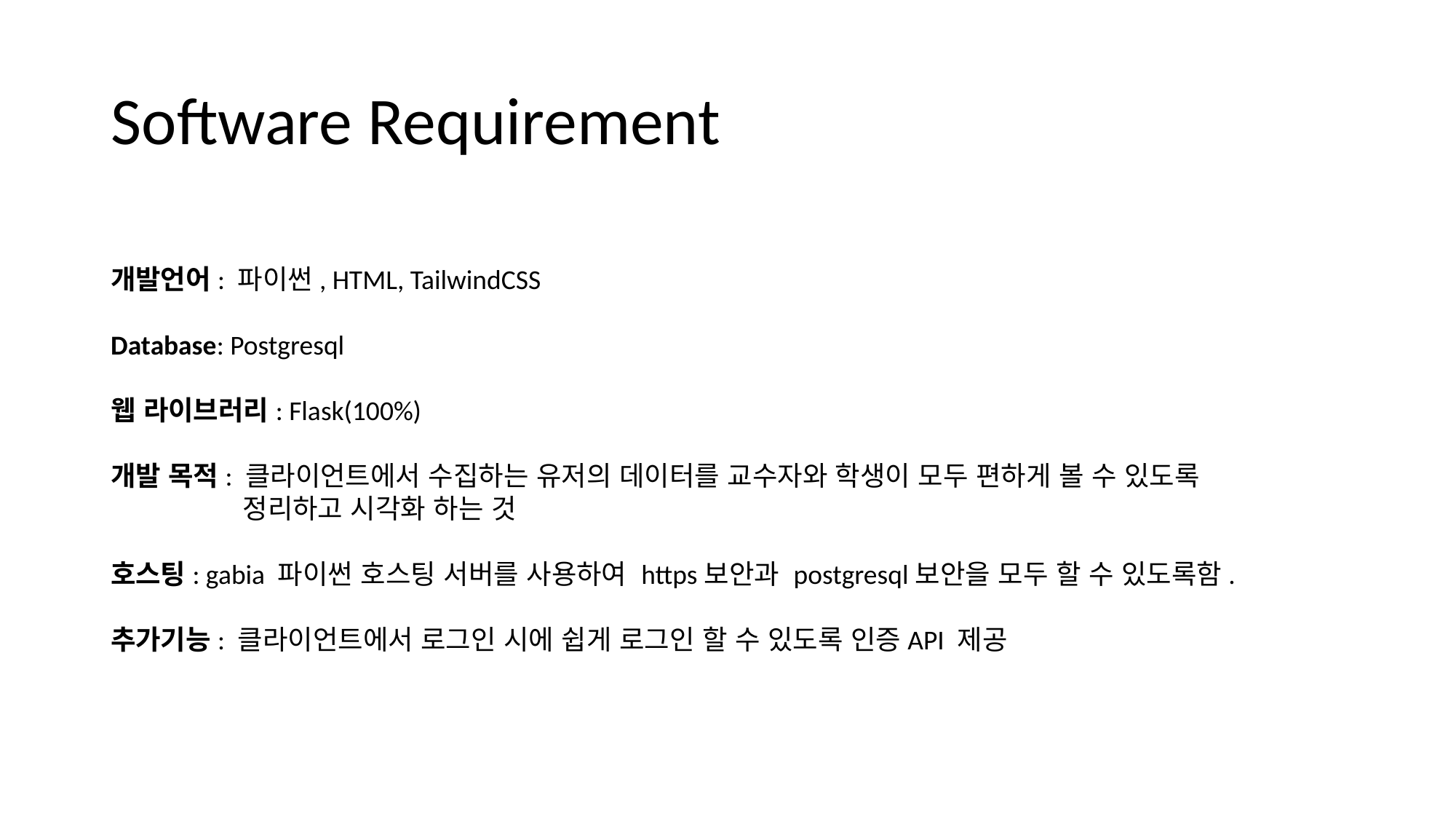

# Software Requirement
개발언어: 파이썬, HTML, TailwindCSS

Database: Postgresql

웹 라이브러리: Flask(100%)

개발 목적: 클라이언트에서 수집하는 유저의 데이터를 교수자와 학생이 모두 편하게 볼 수 있도록 	 	   정리하고 시각화 하는 것

호스팅: gabia 파이썬 호스팅 서버를 사용하여 https보안과 postgresql보안을 모두 할 수 있도록함.

추가기능: 클라이언트에서 로그인 시에 쉽게 로그인 할 수 있도록 인증API 제공